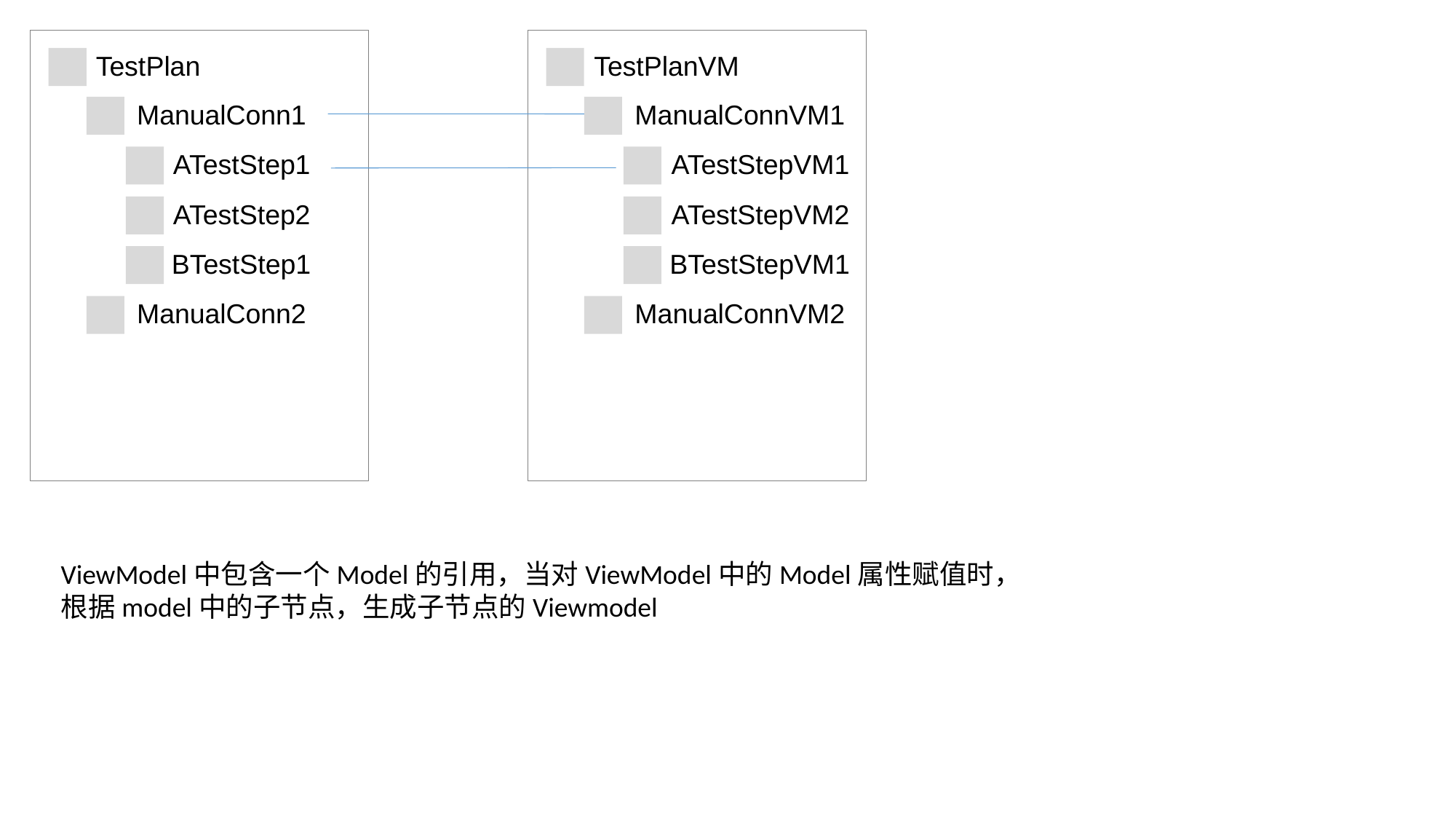

TestPlan

ManualConn1

ATestStep1

ATestStep2

BTestStep1

ManualConn2

TestPlanVM

ManualConnVM1

ATestStepVM1

ATestStepVM2

BTestStepVM1

ManualConnVM2
ViewModel中包含一个Model的引用，当对ViewModel中的Model属性赋值时，
根据model中的子节点，生成子节点的Viewmodel